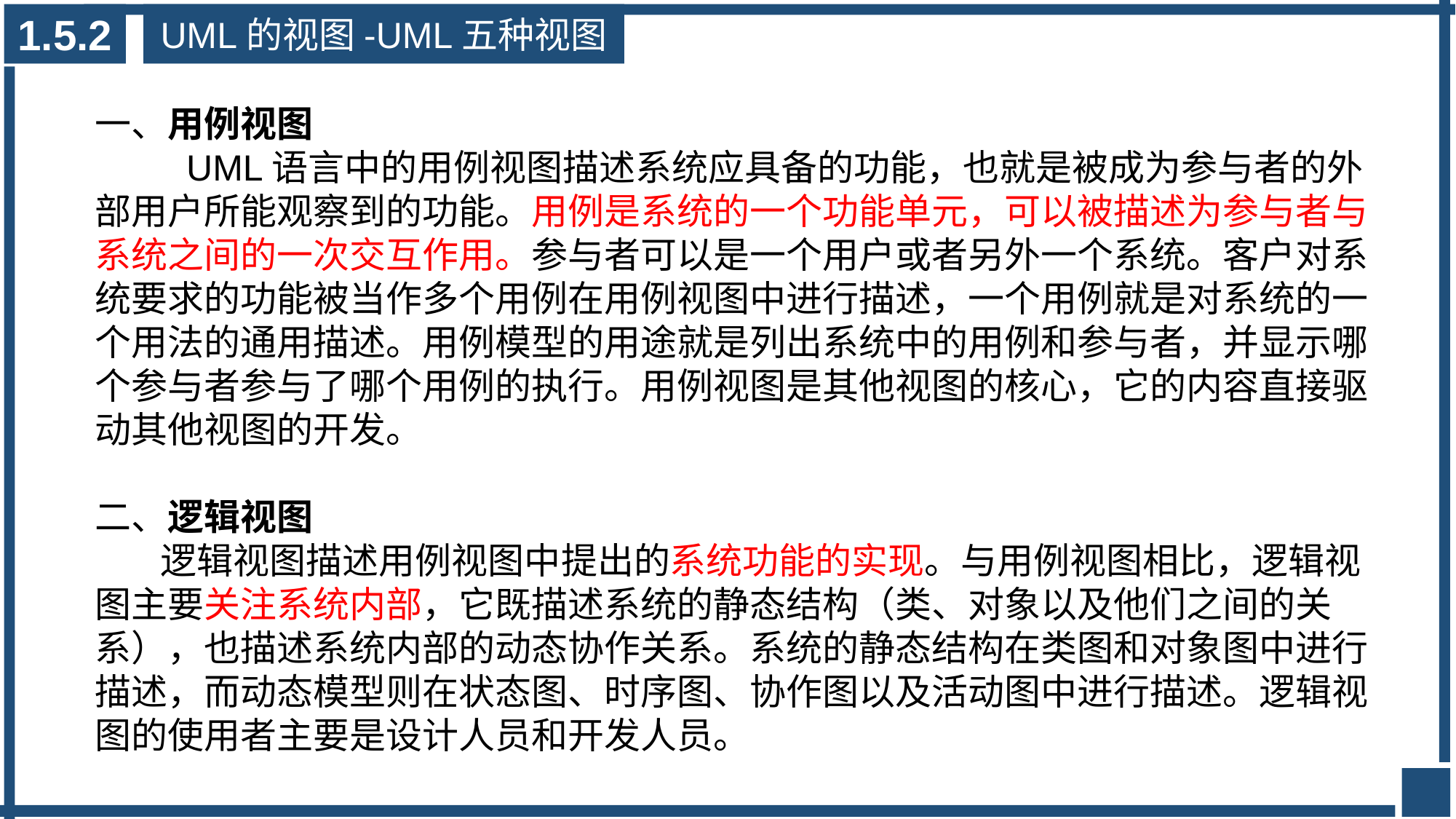

1.5.2

UML的视图-UML五种视图
一、用例视图
         UML语言中的用例视图描述系统应具备的功能，也就是被成为参与者的外部用户所能观察到的功能。用例是系统的一个功能单元，可以被描述为参与者与系统之间的一次交互作用。参与者可以是一个用户或者另外一个系统。客户对系统要求的功能被当作多个用例在用例视图中进行描述，一个用例就是对系统的一个用法的通用描述。用例模型的用途就是列出系统中的用例和参与者，并显示哪个参与者参与了哪个用例的执行。用例视图是其他视图的核心，它的内容直接驱动其他视图的开发。

二、逻辑视图
       逻辑视图描述用例视图中提出的系统功能的实现。与用例视图相比，逻辑视图主要关注系统内部，它既描述系统的静态结构（类、对象以及他们之间的关系），也描述系统内部的动态协作关系。系统的静态结构在类图和对象图中进行描述，而动态模型则在状态图、时序图、协作图以及活动图中进行描述。逻辑视图的使用者主要是设计人员和开发人员。